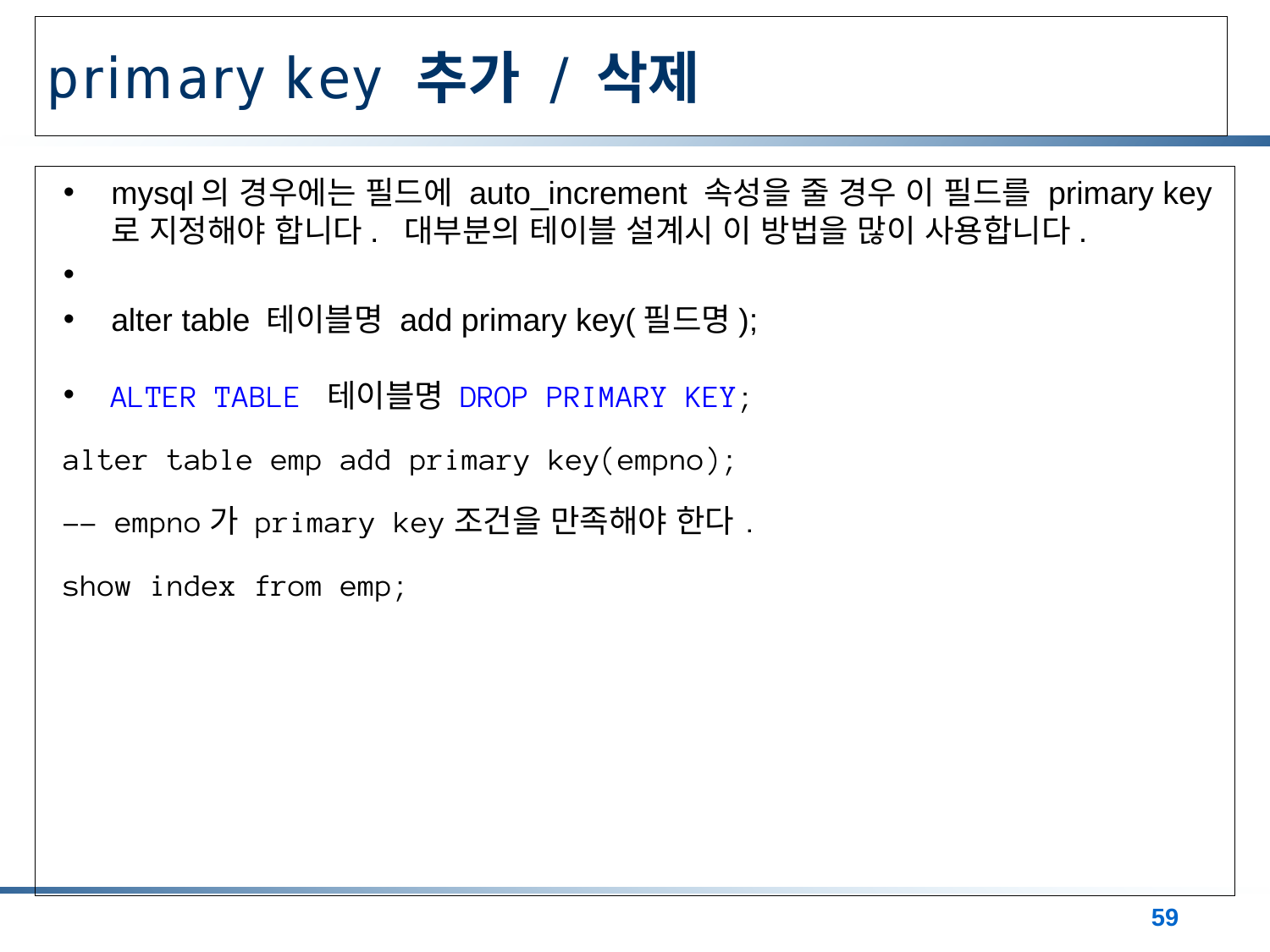

# primary key 추가 /삭제
mysql의 경우에는 필드에 auto_increment 속성을 줄 경우 이 필드를 primary key로 지정해야 합니다.  대부분의 테이블 설계시 이 방법을 많이 사용합니다.

alter table 테이블명 add primary key(필드명);

ALTER TABLE 테이블명 DROP PRIMARY KEY;

alter table emp add primary key(empno);

-- empno가 primary key조건을 만족해야 한다.

show index from emp;